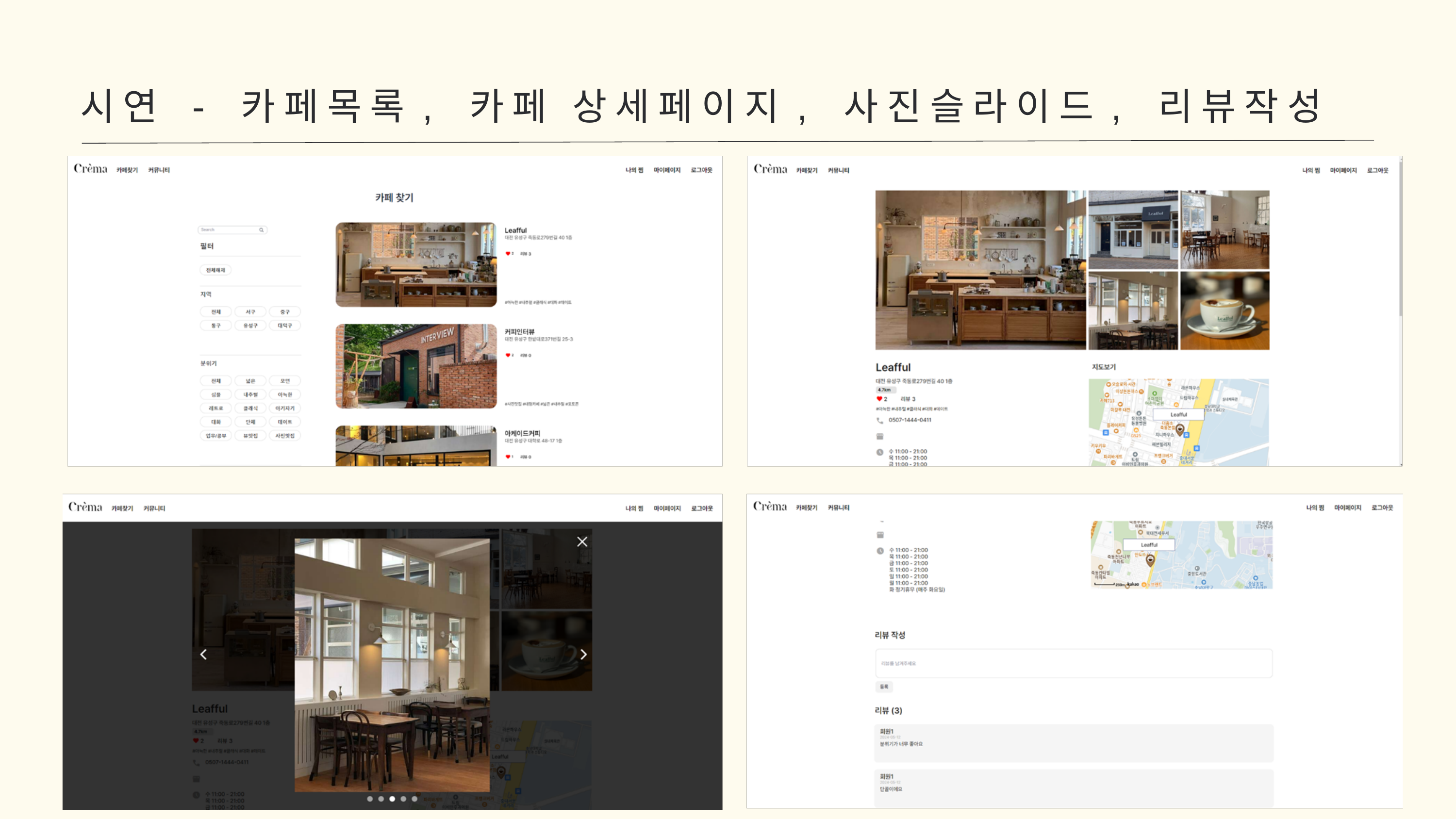

시연 - 카페목록, 카페 상세페이지, 사진슬라이드, 리뷰작성